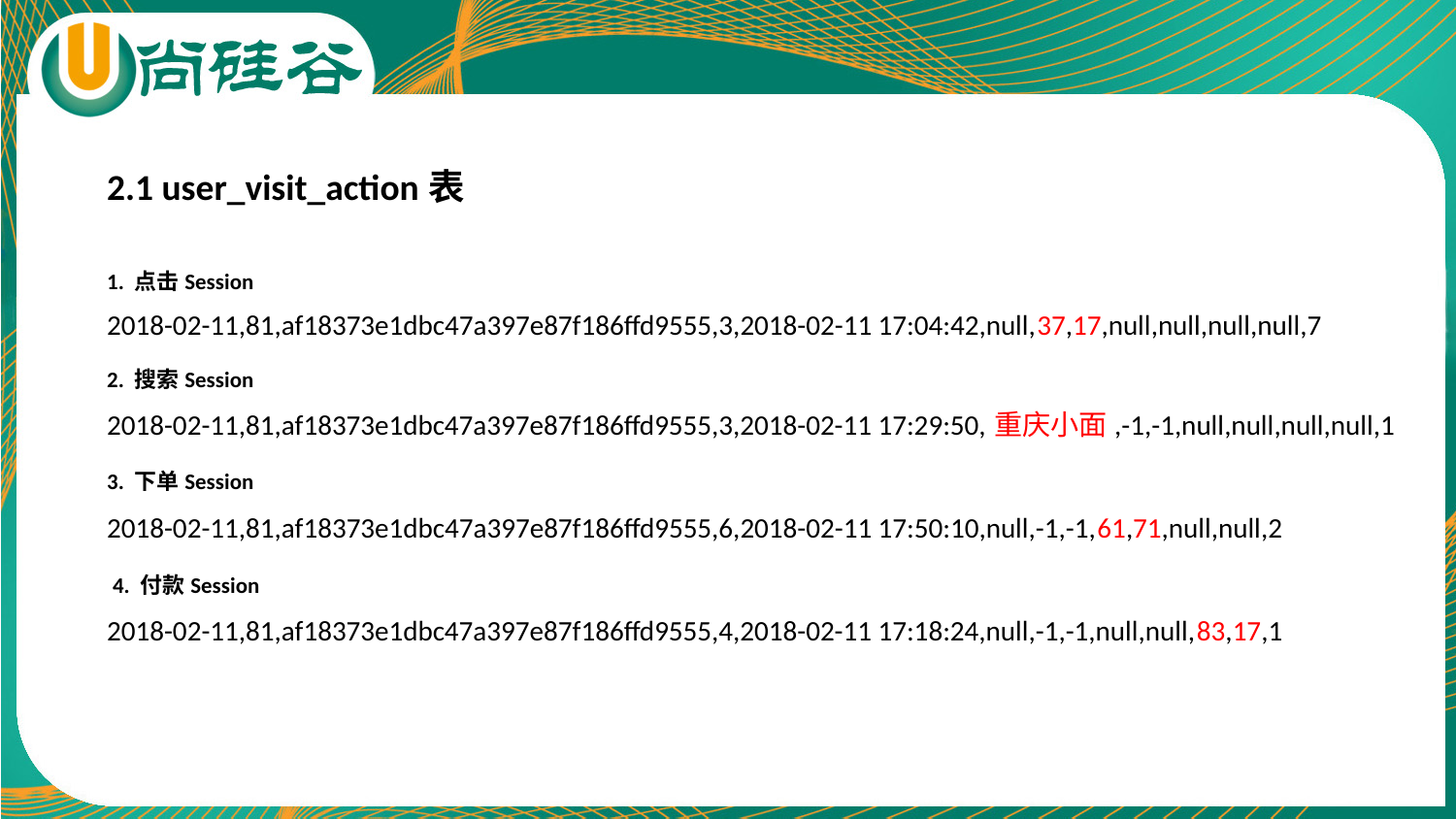

2.1 user_visit_action表
1. 点击Session
2018-02-11,81,af18373e1dbc47a397e87f186ffd9555,3,2018-02-11 17:04:42,null,37,17,null,null,null,null,7
2. 搜索Session
2018-02-11,81,af18373e1dbc47a397e87f186ffd9555,3,2018-02-11 17:29:50,重庆小面,-1,-1,null,null,null,null,1
3. 下单Session
2018-02-11,81,af18373e1dbc47a397e87f186ffd9555,6,2018-02-11 17:50:10,null,-1,-1,61,71,null,null,2
4. 付款Session
2018-02-11,81,af18373e1dbc47a397e87f186ffd9555,4,2018-02-11 17:18:24,null,-1,-1,null,null,83,17,1